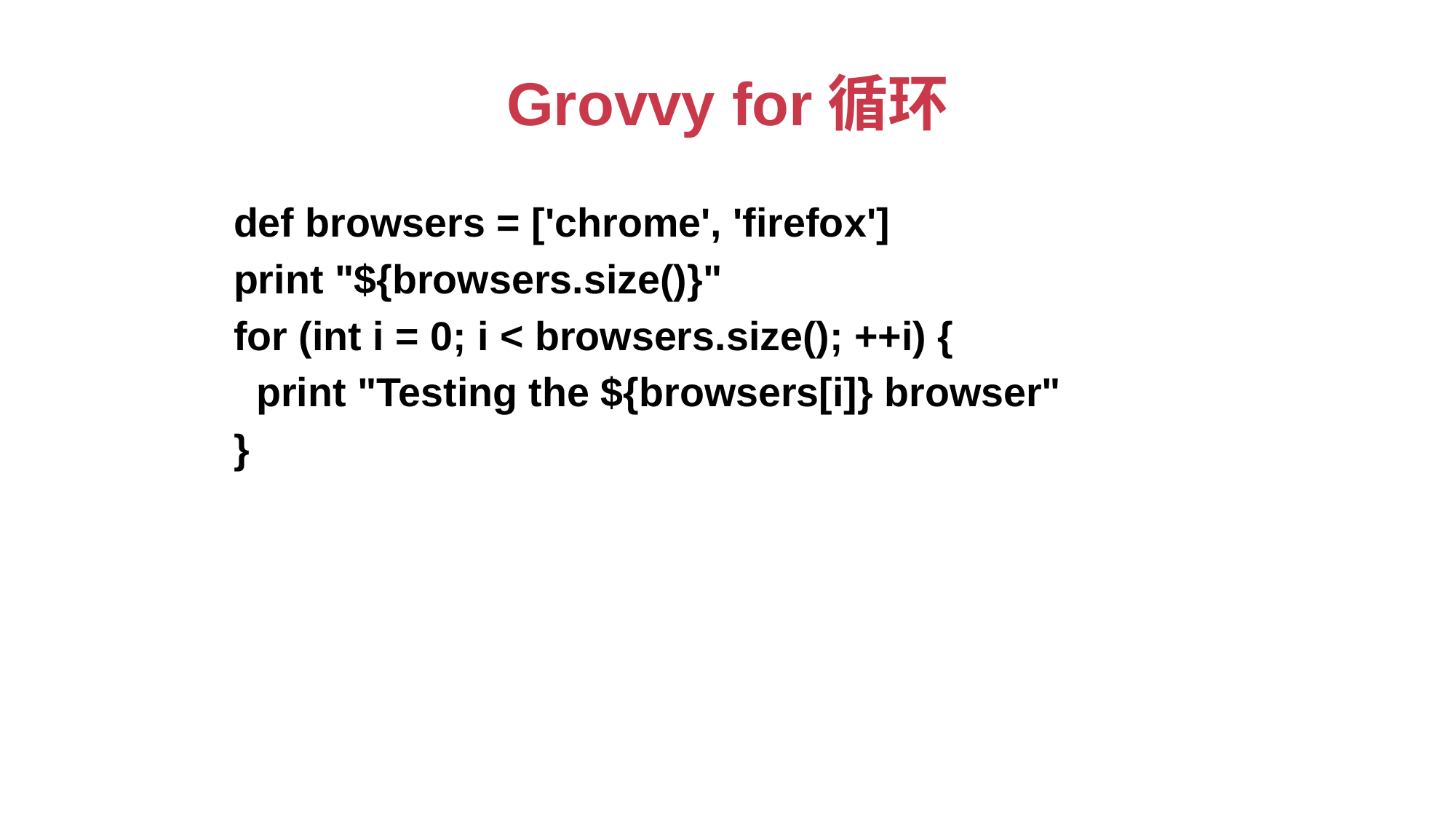

# Grovvy for循环
def browsers = ['chrome', 'firefox']
print "${browsers.size()}"
for (int i = 0; i < browsers.size(); ++i) {
  print "Testing the ${browsers[i]} browser"
}